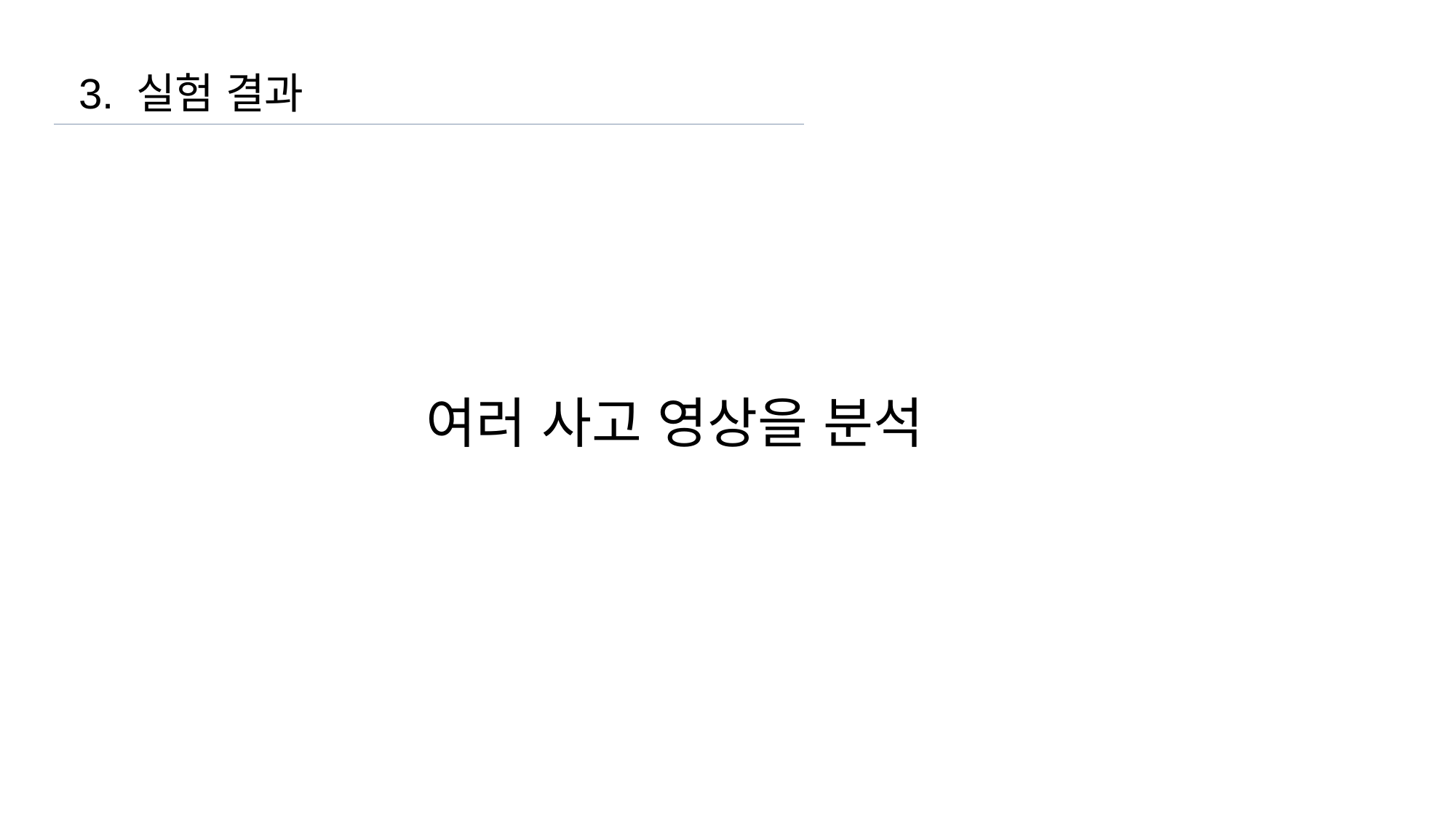

3. 실험 결과
여러 사고 영상을 분석